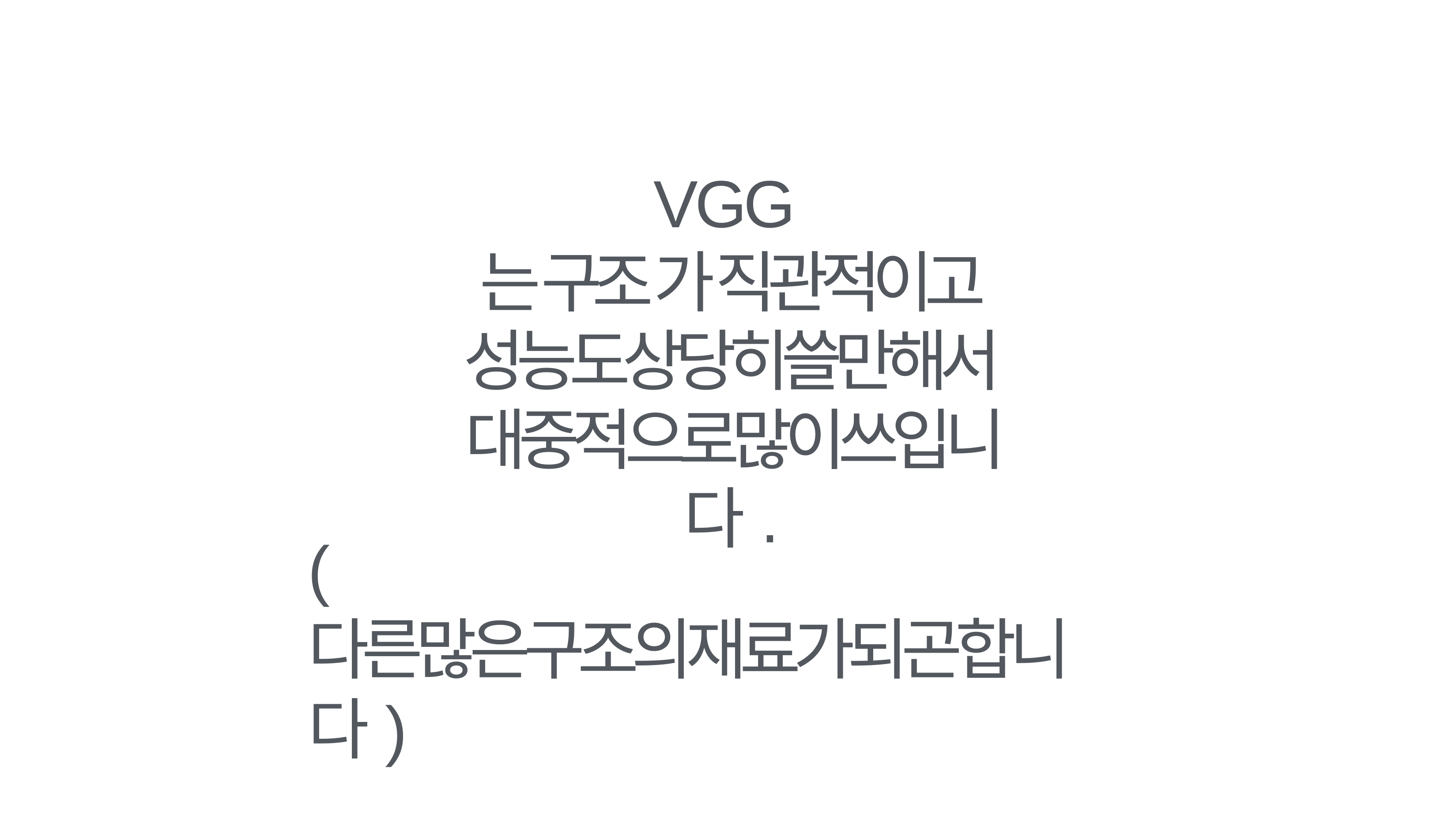

VGG는구조가직관적이고  성능도상당히쓸만해서  대중적으로많이쓰입니다.
(다른많은구조의재료가되곤합니다)